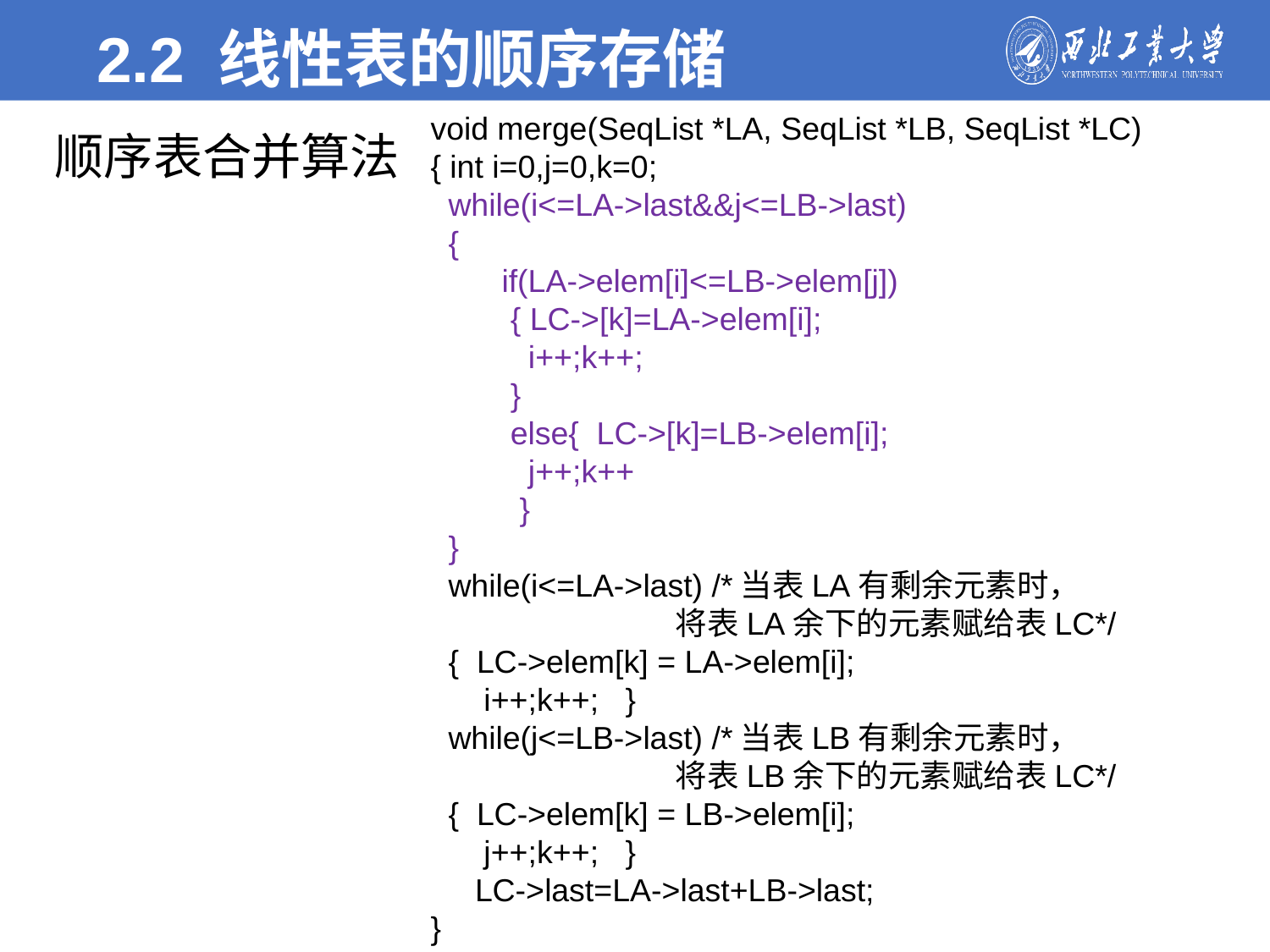

2.2 线性表的顺序存储
void merge(SeqList *LA, SeqList *LB, SeqList *LC)
{ int i=0,j=0,k=0;
  while(i<=LA->last&&j<=LB->last)
  {
        if(LA->elem[i]<=LB->elem[j])
         { LC->[k]=LA->elem[i];
           i++;k++;
         }
         else{  LC->[k]=LB->elem[i];
           j++;k++
          }
  }
  while(i<=LA->last) /*当表LA有剩余元素时，
                                 将表LA余下的元素赋给表LC*/
  {  LC->elem[k] = LA->elem[i];
      i++;k++;   }
  while(j<=LB->last) /*当表LB有剩余元素时，
                                 将表LB余下的元素赋给表LC*/
  {  LC->elem[k] = LB->elem[i];
      j++;k++;   }
     LC->last=LA->last+LB->last;
}
顺序表合并算法